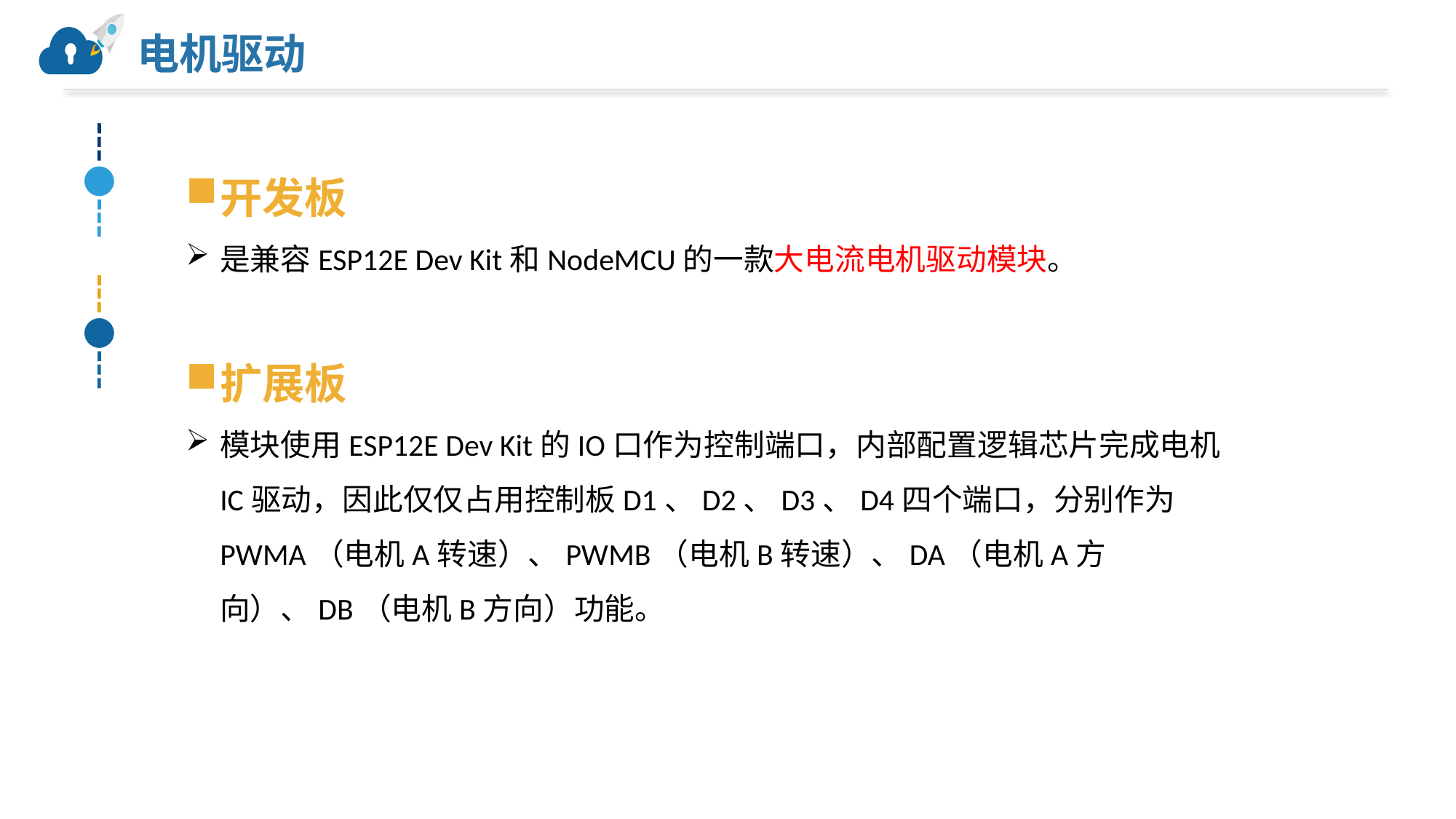

# 电机驱动

开发板
是兼容ESP12E Dev Kit和NodeMCU的一款大电流电机驱动模块。

扩展板
模块使用ESP12E Dev Kit的IO口作为控制端口，内部配置逻辑芯片完成电机IC驱动，因此仅仅占用控制板D1、D2、D3、D4四个端口，分别作为PWMA（电机A转速）、PWMB（电机B转速）、DA（电机A方向）、DB（电机B方向）功能。